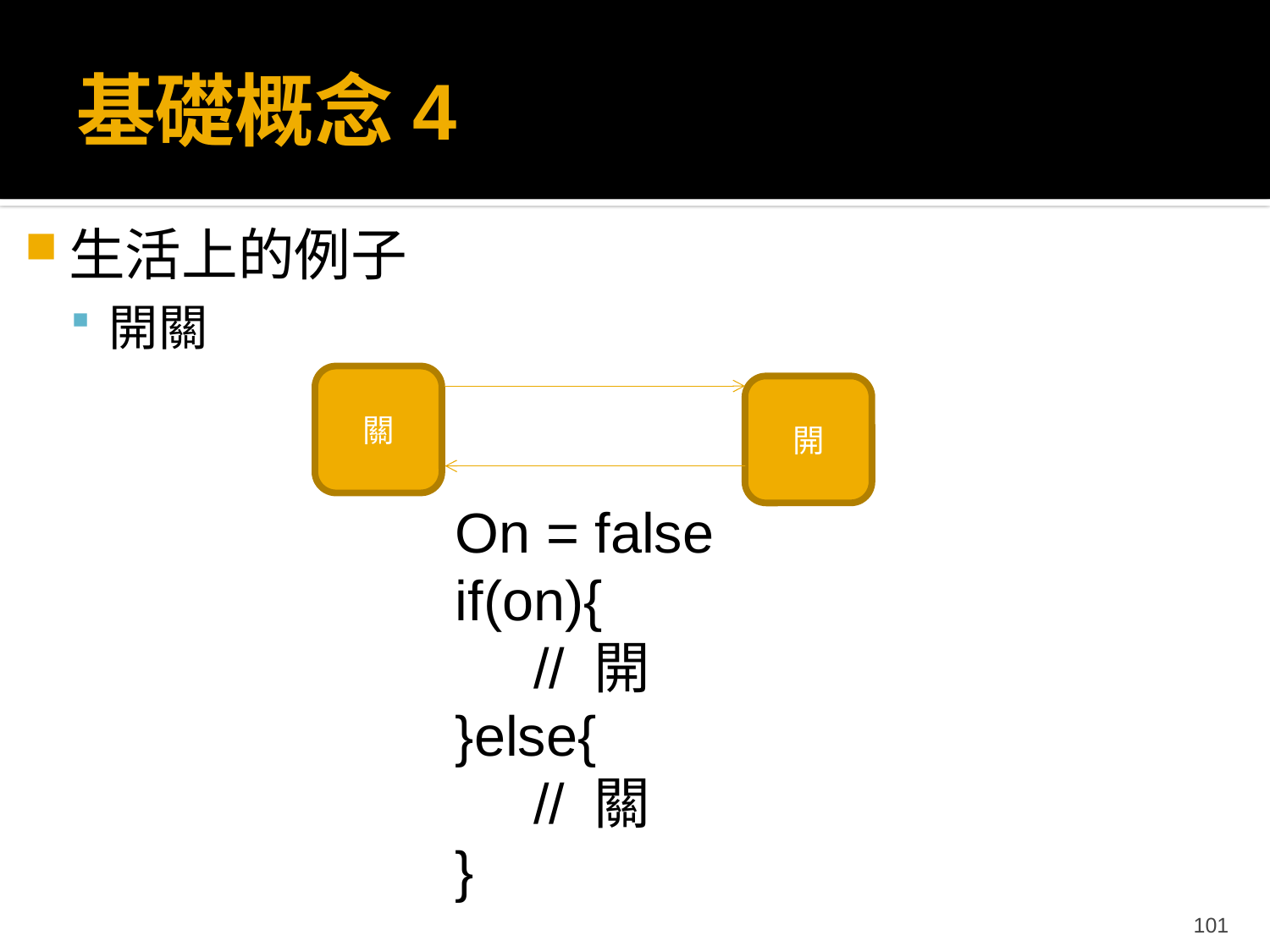

# 基礎概念4
生活上的例子
開關

關
開
On = false
if(on){
     // 開
}else{
     // 關
}
101